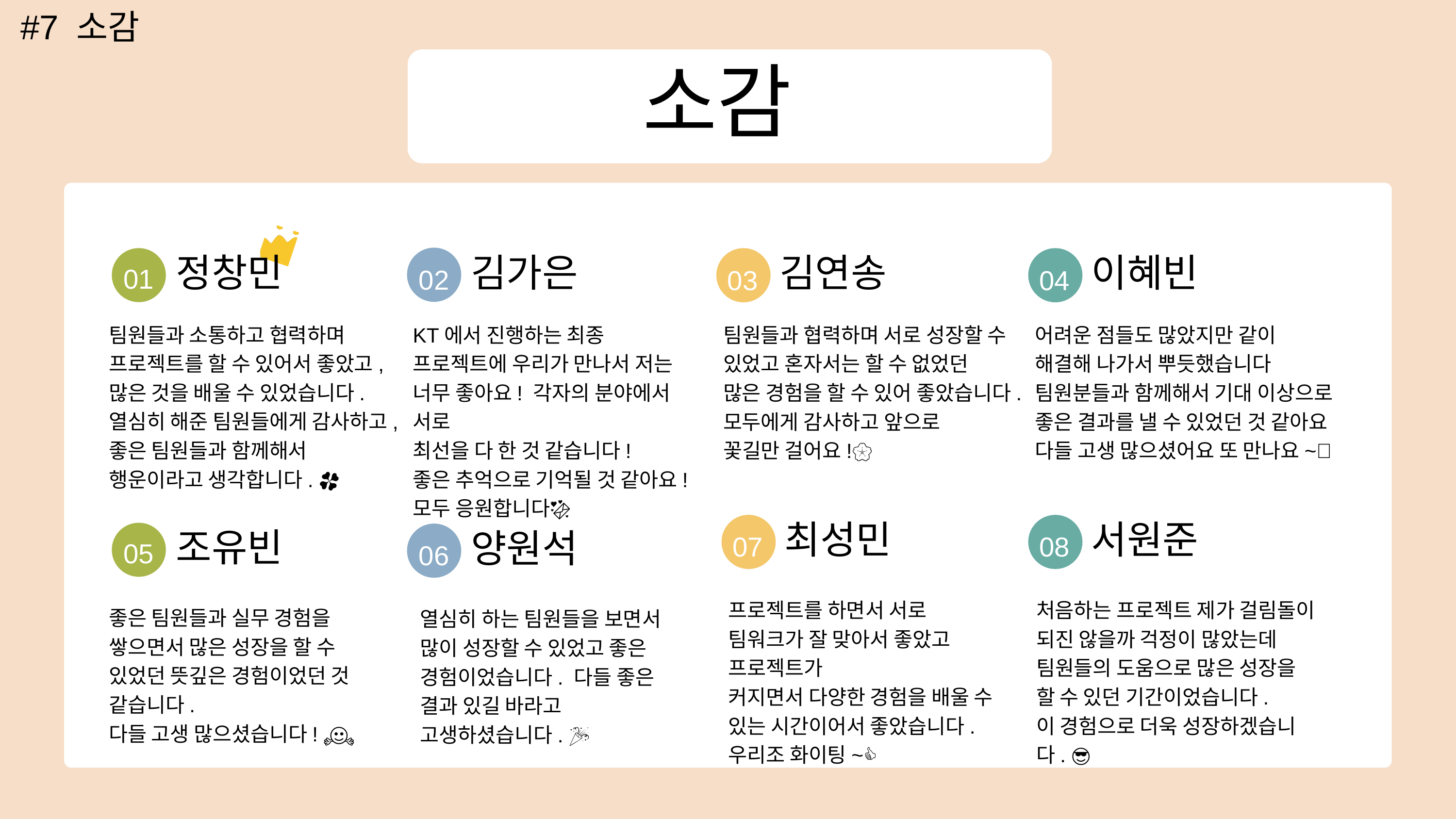

#7 소감

소감

02

01

03

04
정창민
김가은
김연송
이혜빈
팀원들과 소통하고 협력하며
프로젝트를 할 수 있어서 좋았고,
많은 것을 배울 수 있었습니다.
열심히 해준 팀원들에게 감사하고,
좋은 팀원들과 함께해서 행운이라고 생각합니다. 🍀

KT에서 진행하는 최종 프로젝트에 우리가 만나서 저는 너무 좋아요! 각자의 분야에서 서로
최선을 다 한 것 같습니다!
좋은 추억으로 기억될 것 같아요!
모두 응원합니다🥹💌
팀원들과 협력하며 서로 성장할 수
있었고 혼자서는 할 수 없었던
많은 경험을 할 수 있어 좋았습니다. 모두에게 감사하고 앞으로
꽃길만 걸어요!🌸
어려운 점들도 많았지만 같이 해결해 나가서 뿌듯했습니다
팀원분들과 함께해서 기대 이상으로 좋은 결과를 낼 수 있었던 것 같아요
다들 고생 많으셨어요 또 만나요~🥰

07

08

05

06
최성민
서원준
조유빈
양원석
프로젝트를 하면서 서로 팀워크가 잘 맞아서 좋았고 프로젝트가
커지면서 다양한 경험을 배울 수 있는 시간이어서 좋았습니다.
우리조 화이팅~👍
처음하는 프로젝트 제가 걸림돌이
되진 않을까 걱정이 많았는데
팀원들의 도움으로 많은 성장을
할 수 있던 기간이었습니다.
이 경험으로 더욱 성장하겠습니다. 😎
좋은 팀원들과 실무 경험을
쌓으면서 많은 성장을 할 수 있었던 뜻깊은 경험이었던 것 같습니다.
다들 고생 많으셨습니다! 🤗
열심히 하는 팀원들을 보면서
많이 성장할 수 있었고 좋은 경험이었습니다. 다들 좋은 결과 있길 바라고 고생하셨습니다. 🎉